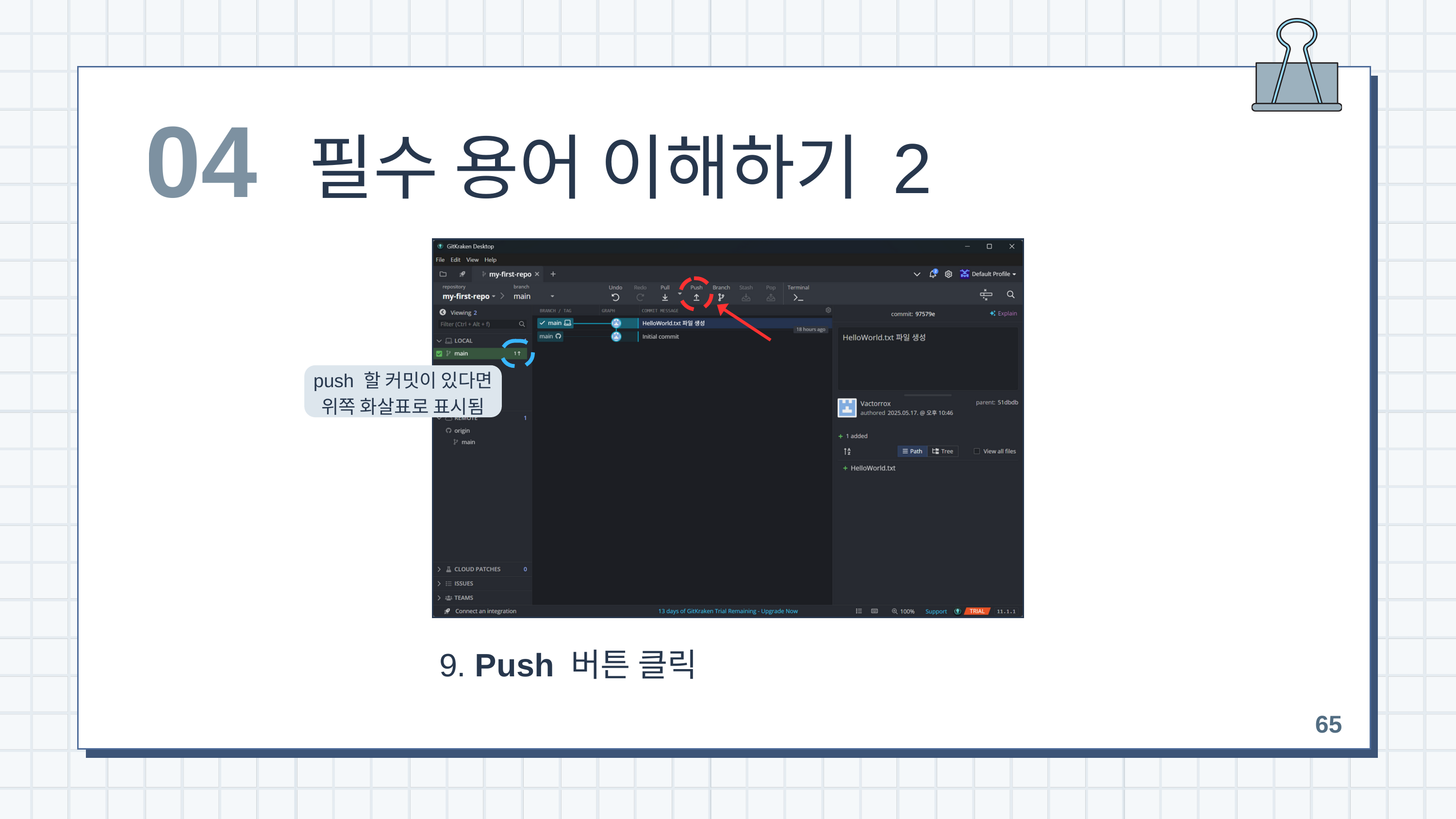

04
필수 용어 이해하기 2

push 할 커밋이 있다면
위쪽 화살표로 표시됨
   9. Push 버튼 클릭
65